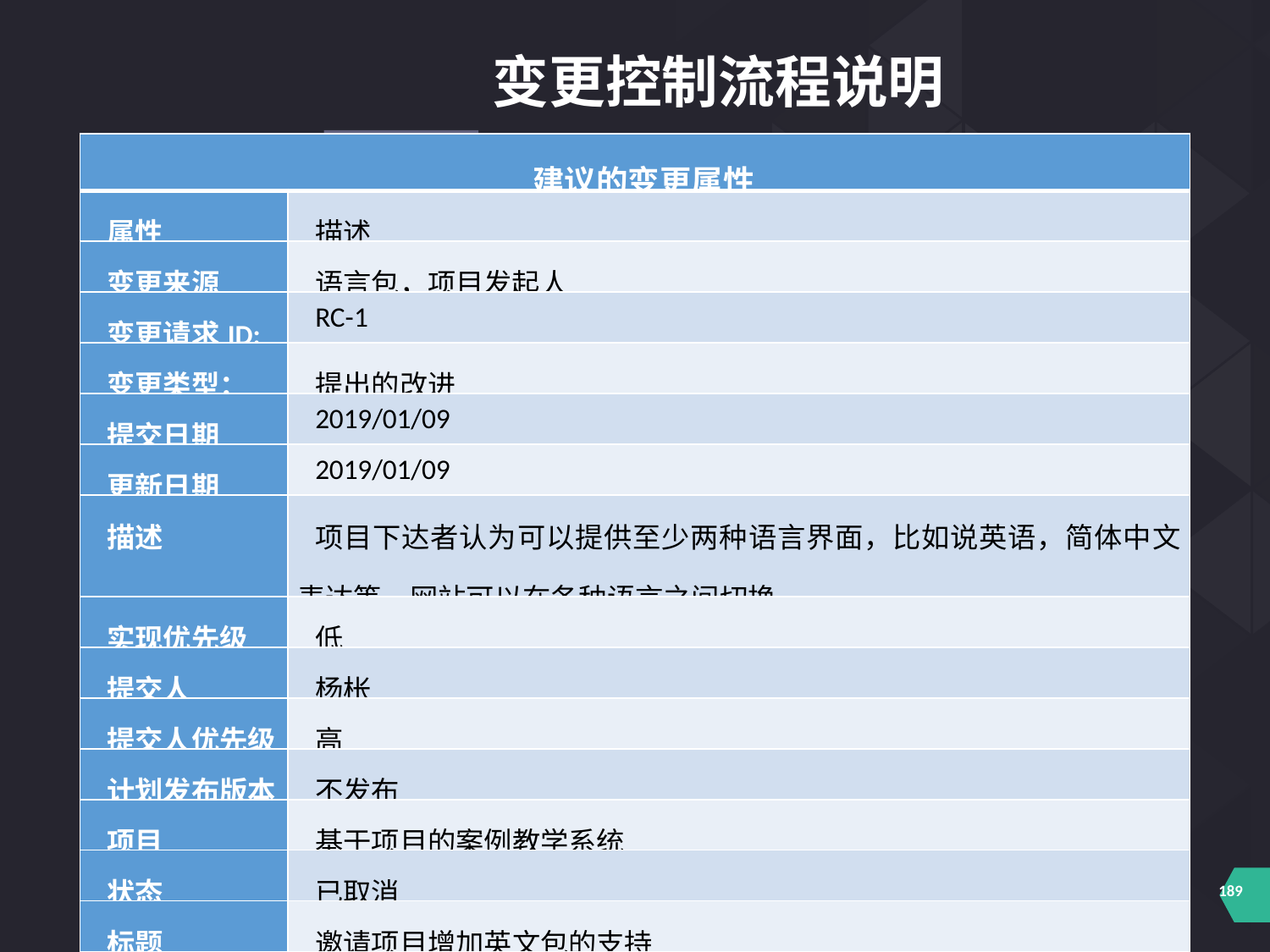

变更控制流程说明

| 建议的变更属性 |  |
| --- | --- |
| 属性 | 描述 |
| 变更来源 | 语言包，项目发起人 |
| 变更请求ID: | RC-1 |
| 变更类型： | 提出的改进 |
| 提交日期 | 2019/01/09 |
| 更新日期 | 2019/01/09 |
| 描述 | 项目下达者认为可以提供至少两种语言界面，比如说英语，简体中文表达等，网站可以在各种语言之间切换 |
| 实现优先级 | 低 |
| 提交人 | 杨枨 |
| 提交人优先级 | 高 |
| 计划发布版本 | 不发布 |
| 项目 | 基于项目的案例教学系统 |
| 状态 | 已取消 |
| 标题 | 邀请项目增加英文包的支持 |
| 验证人 | 郦哲聪 |